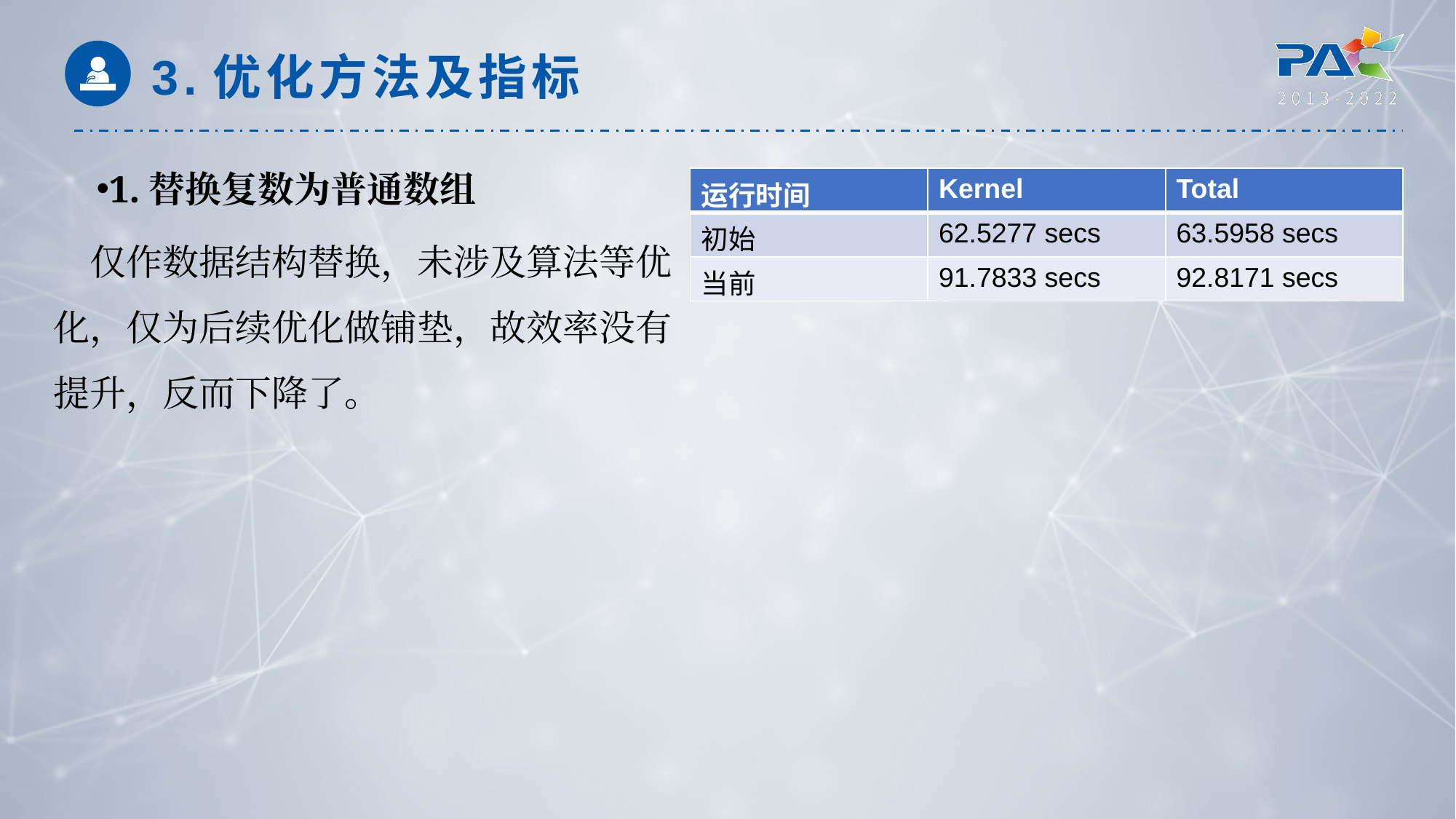

3.优化方法及指标
1.替换复数为普通数组
   仅作数据结构替换，未涉及算法等优化，仅为后续优化做铺垫，故效率没有提升，反而下降了。

| 运行时间 | Kernel | Total |
| --- | --- | --- |
| 初始 | 62.5277 secs | 63.5958 secs |
| 当前 | 91.7833 secs | 92.8171 secs |